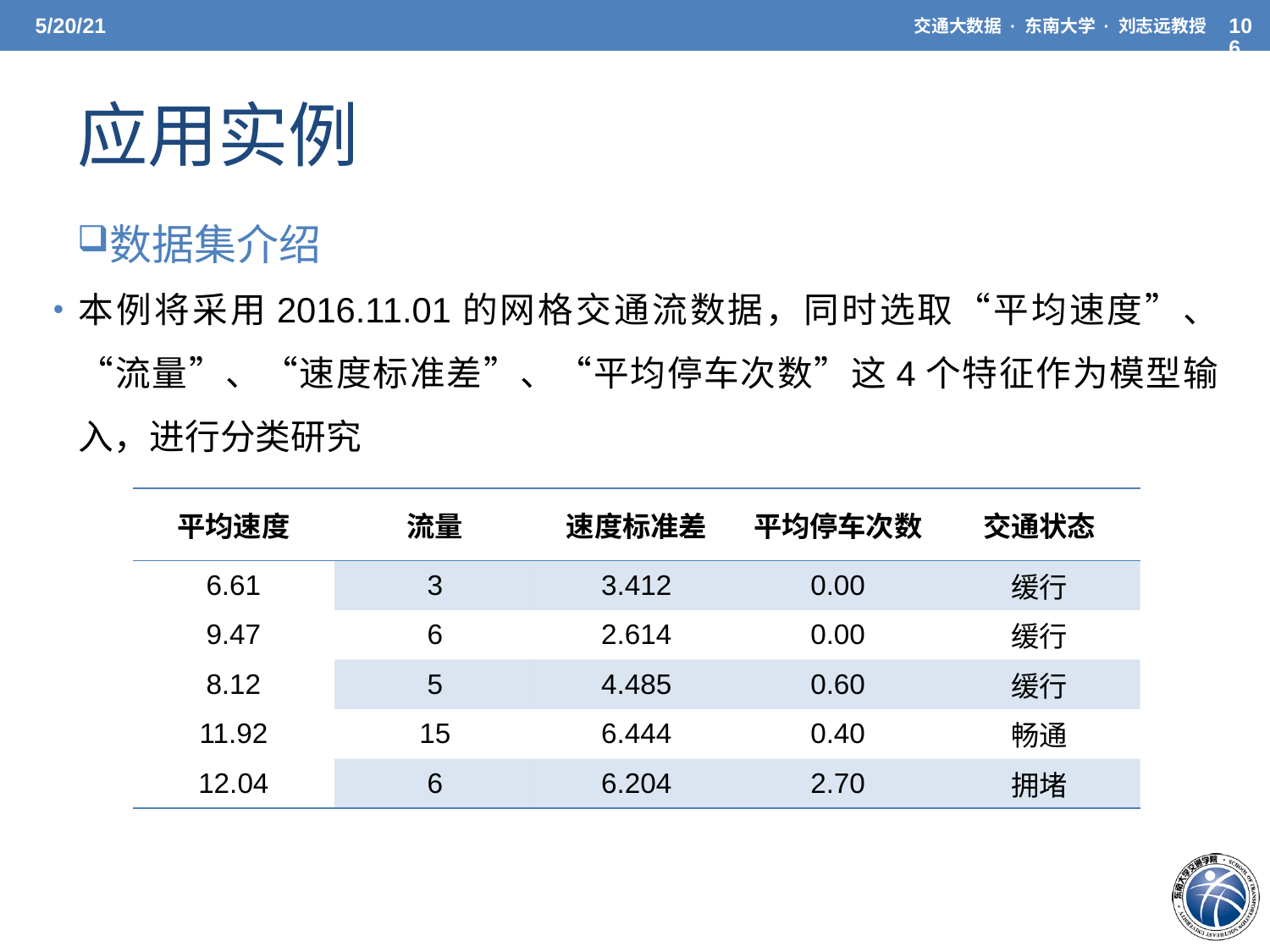

5/20/21
交通大数据 · 东南大学 · 刘志远教授
106
应用实例
数据集介绍
本例将采用2016.11.01的网格交通流数据，同时选取“平均速度”、“流量”、“速度标准差”、“平均停车次数”这4个特征作为模型输入，进行分类研究

| 平均速度 | 流量 | 速度标准差 | 平均停车次数 | 交通状态 |
| --- | --- | --- | --- | --- |
| 6.61 | 3 | 3.412 | 0.00 | 缓行 |
| 9.47 | 6 | 2.614 | 0.00 | 缓行 |
| 8.12 | 5 | 4.485 | 0.60 | 缓行 |
| 11.92 | 15 | 6.444 | 0.40 | 畅通 |
| 12.04 | 6 | 6.204 | 2.70 | 拥堵 |